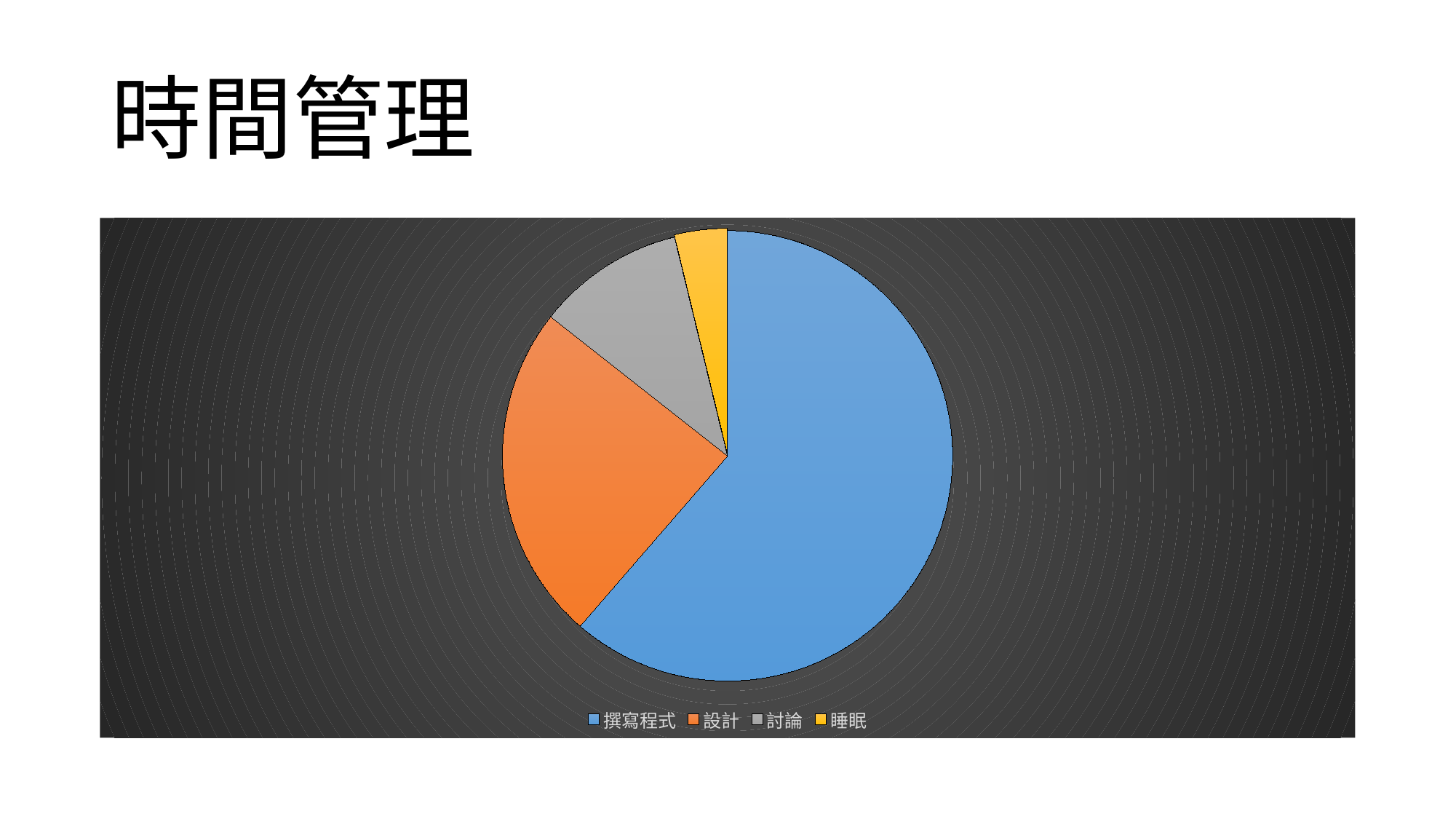

# 時間管理

### Chart

| Category | 欄1 |
|---|---|
| 撰寫程式 | 8.1 |
| 設計 | 3.2 |
| 討論 | 1.4 |
| 睡眠 | 0.5 |